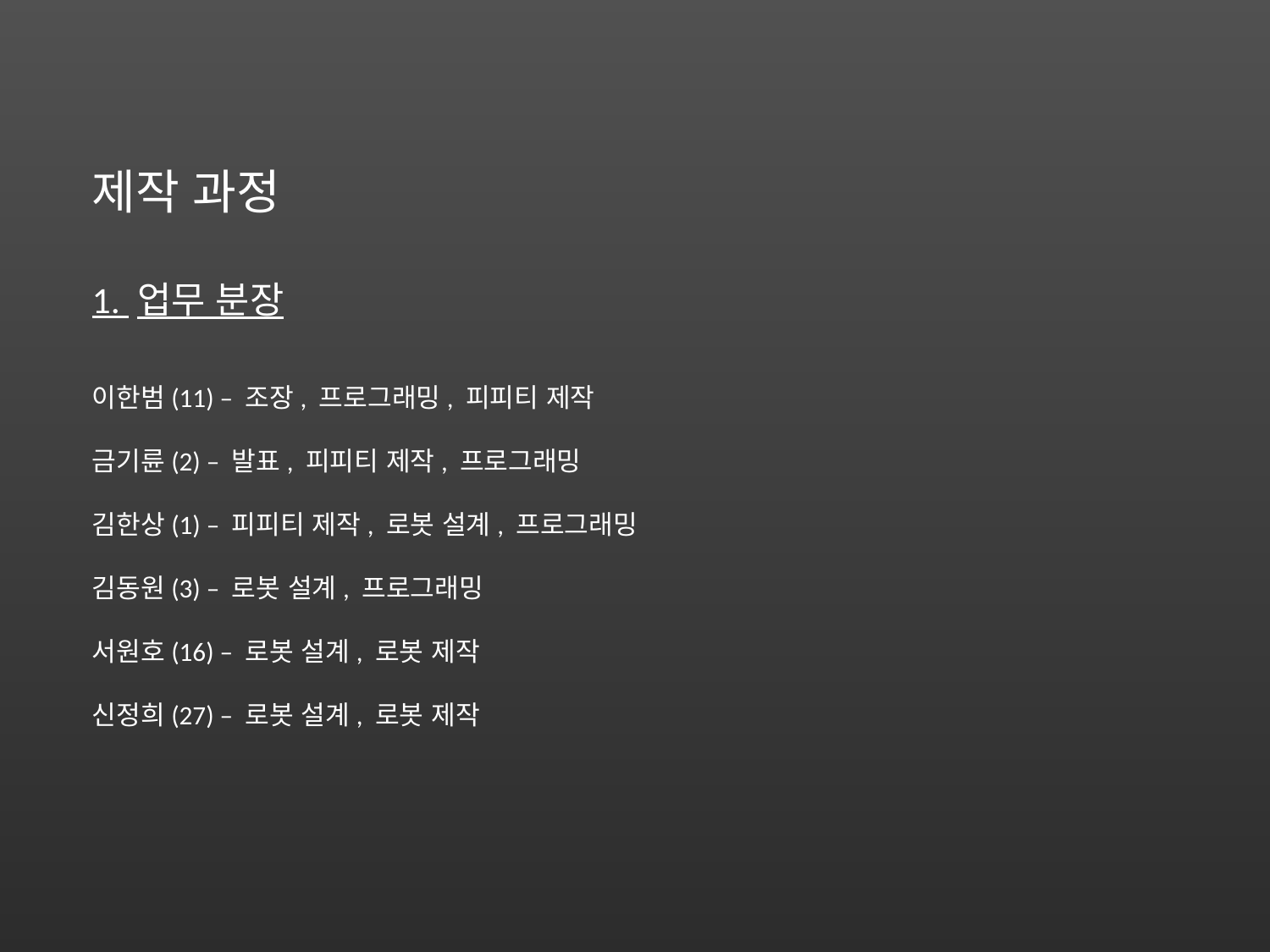

제작 과정

1. 업무 분장

이한범(11) – 조장, 프로그래밍, 피피티 제작

금기륜(2) – 발표, 피피티 제작, 프로그래밍

김한상(1) – 피피티 제작, 로봇 설계, 프로그래밍

김동원(3) – 로봇 설계, 프로그래밍

서원호(16) – 로봇 설계, 로봇 제작

신정희(27) – 로봇 설계, 로봇 제작